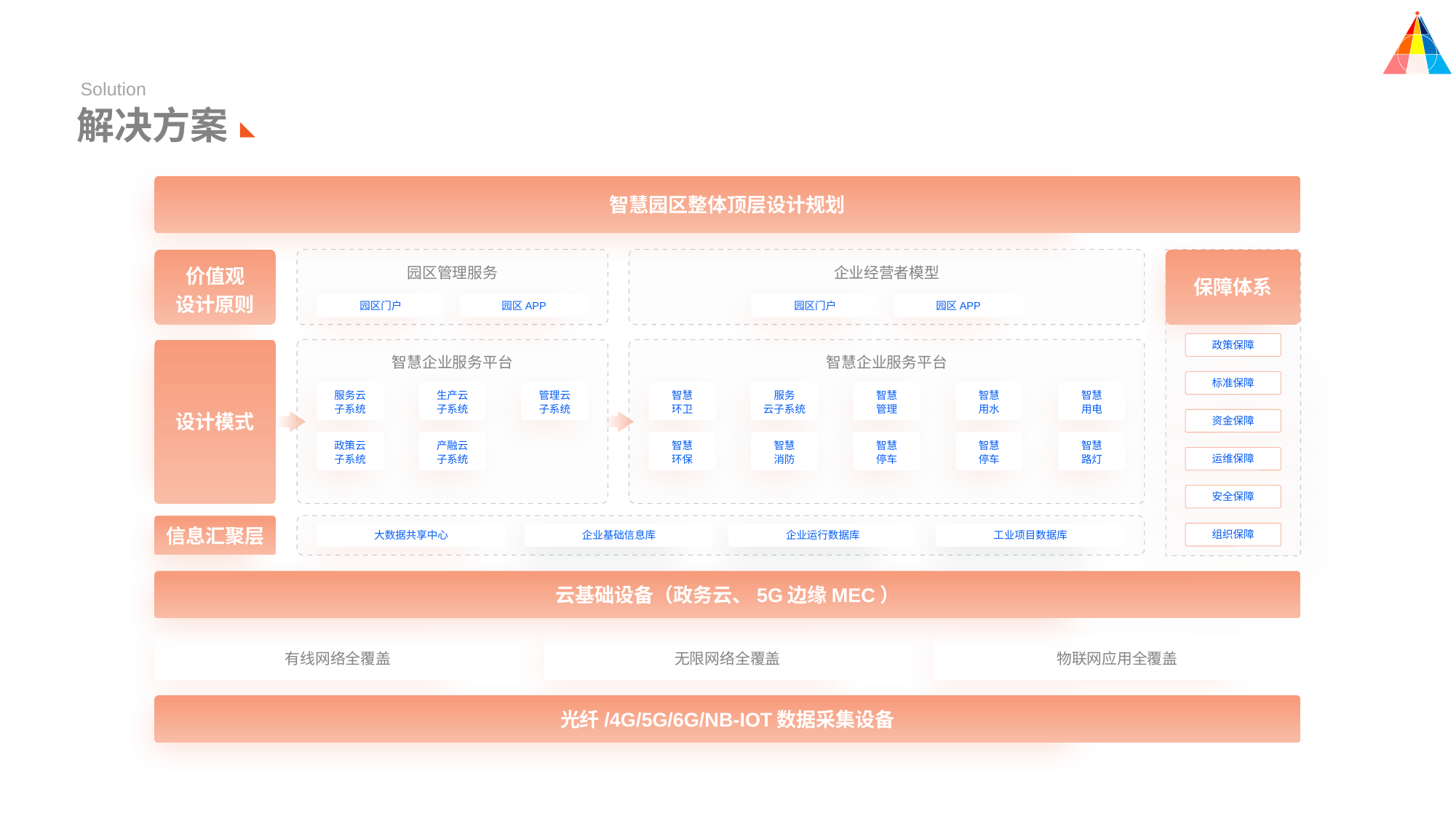

Solution
解决方案

智慧园区整体顶层设计规划

价值观
设计原则
园区管理服务
企业经营者模型
保障体系

园区门户
园区APP
园区门户
园区APP

政策保障

智慧企业服务平台
智慧企业服务平台

标准保障

服务云
子系统
生产云
子系统
管理云
子系统
智慧
环卫
服务
云子系统
智慧
管理
智慧
用水
智慧
用电

设计模式

资金保障

政策云
子系统
产融云
子系统
智慧
环保
智慧
消防
智慧
停车
智慧
停车
智慧
路灯

运维保障

安全保障

信息汇聚层

组织保障
大数据共享中心
企业基础信息库
企业运行数据库
工业项目数据库

云基础设备（政务云、5G边缘MEC）

有线网络全覆盖
无限网络全覆盖
物联网应用全覆盖

光纤/4G/5G/6G/NB-IOT数据采集设备